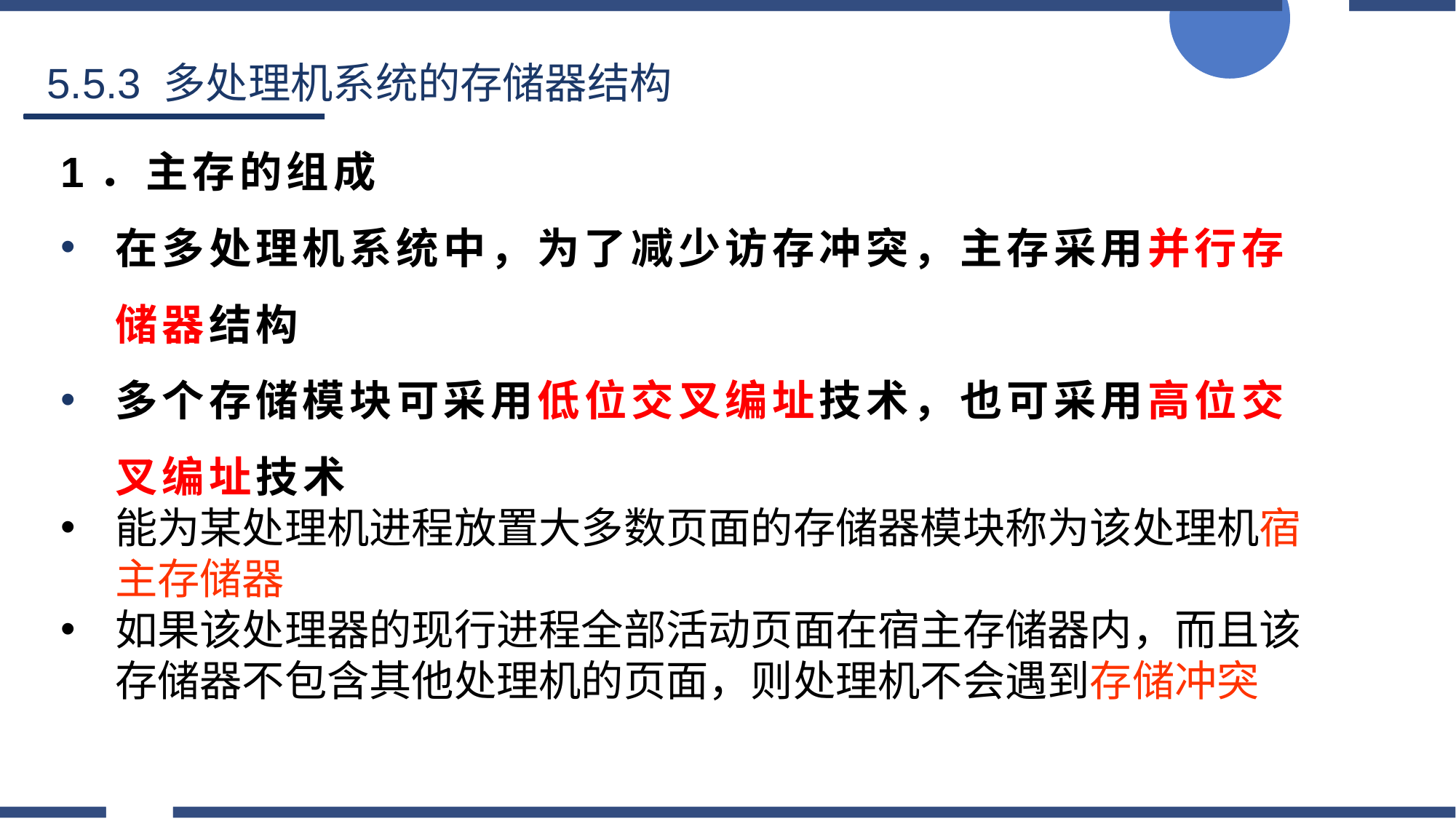

5.5.3 多处理机系统的存储器结构
1．主存的组成
在多处理机系统中，为了减少访存冲突，主存采用并行存储器结构
多个存储模块可采用低位交叉编址技术，也可采用高位交叉编址技术
能为某处理机进程放置大多数页面的存储器模块称为该处理机宿主存储器
如果该处理器的现行进程全部活动页面在宿主存储器内，而且该存储器不包含其他处理机的页面，则处理机不会遇到存储冲突
93